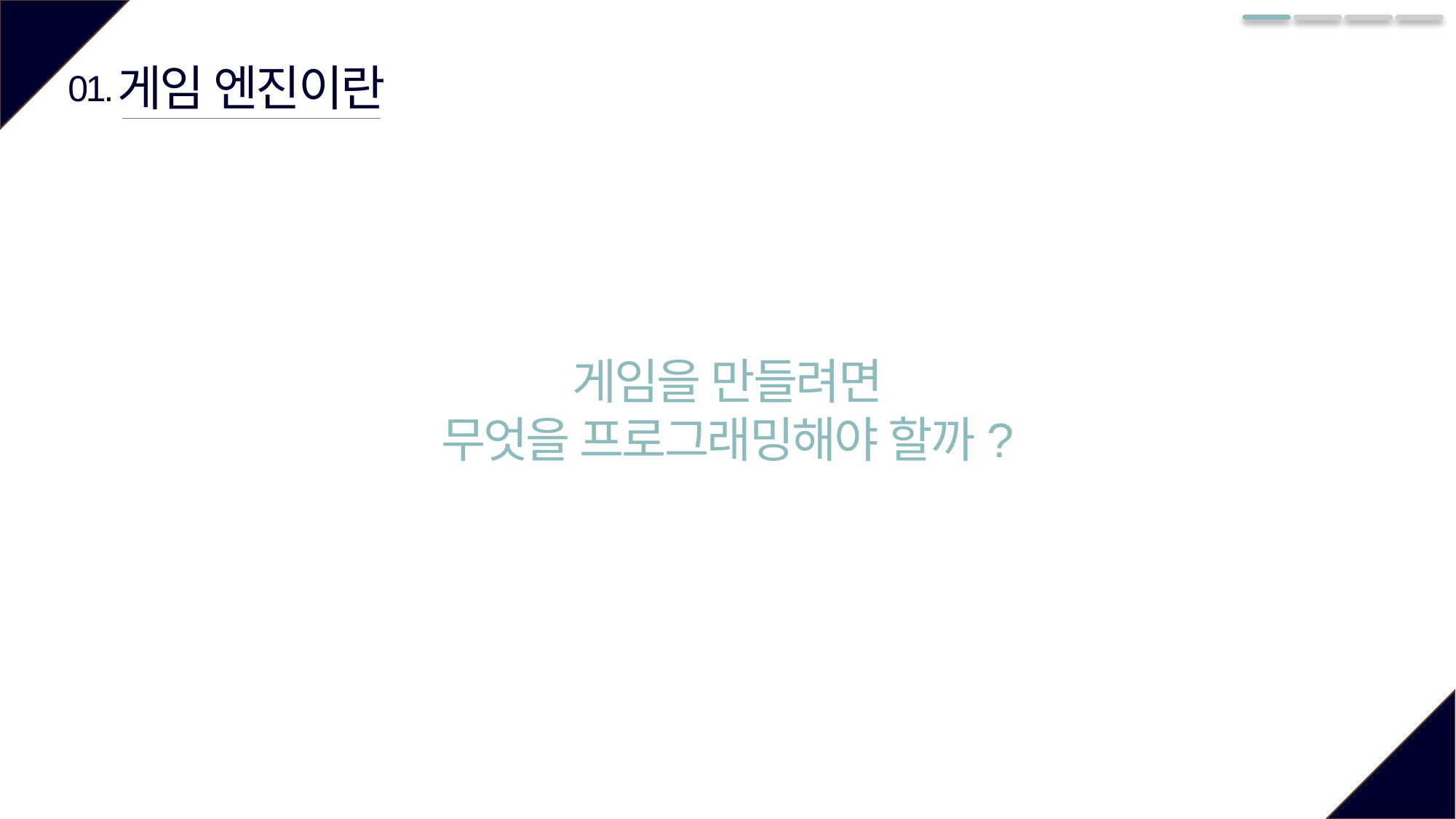

게임 엔진이란
01.

게임을 만들려면
무엇을 프로그래밍해야 할까?